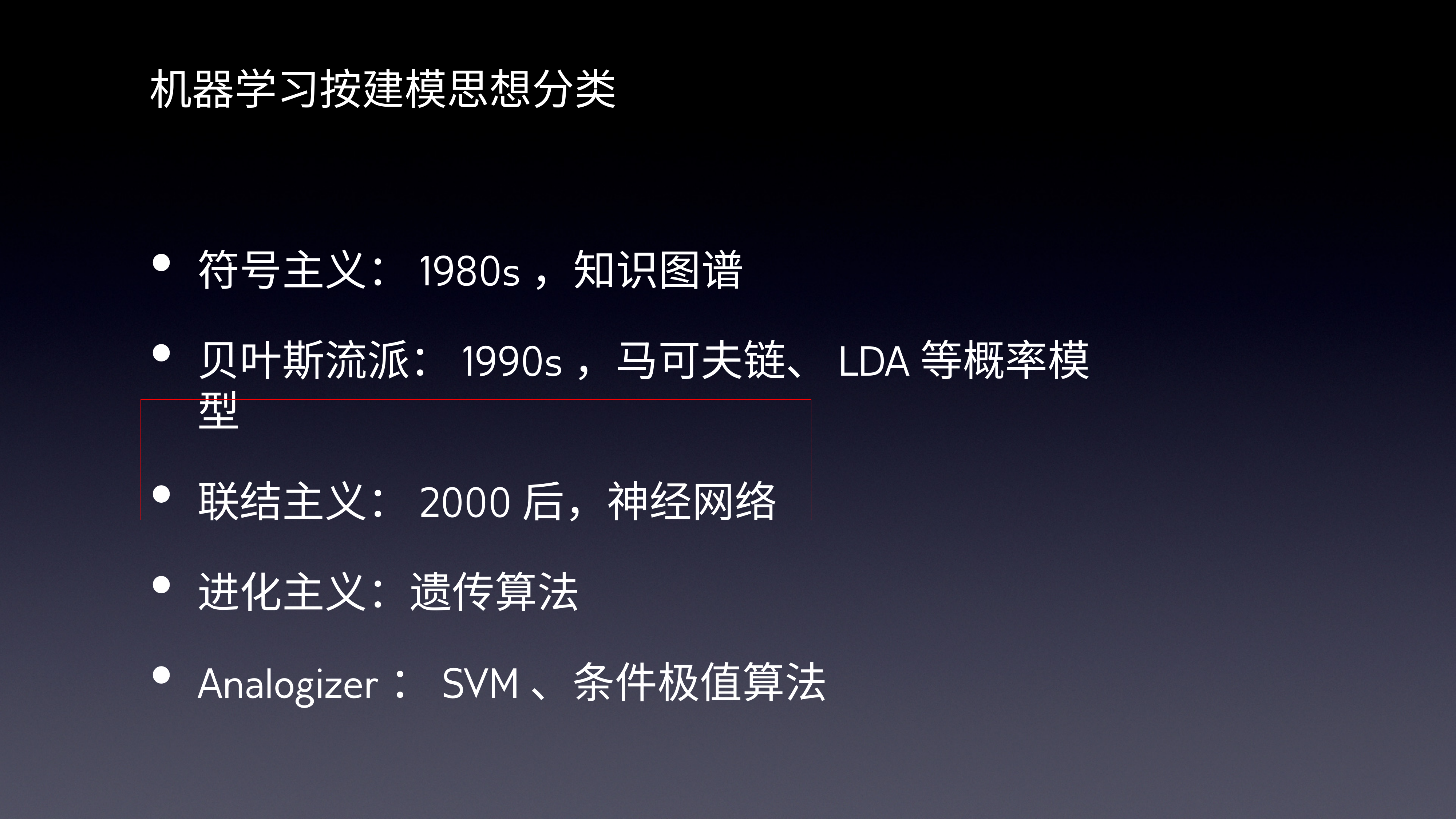

机器学习按建模思想分类

符号主义：1980s，知识图谱
贝叶斯流派：1990s，马可夫链、LDA等概率模型
联结主义：2000后，神经网络
进化主义：遗传算法
Analogizer：SVM、条件极值算法